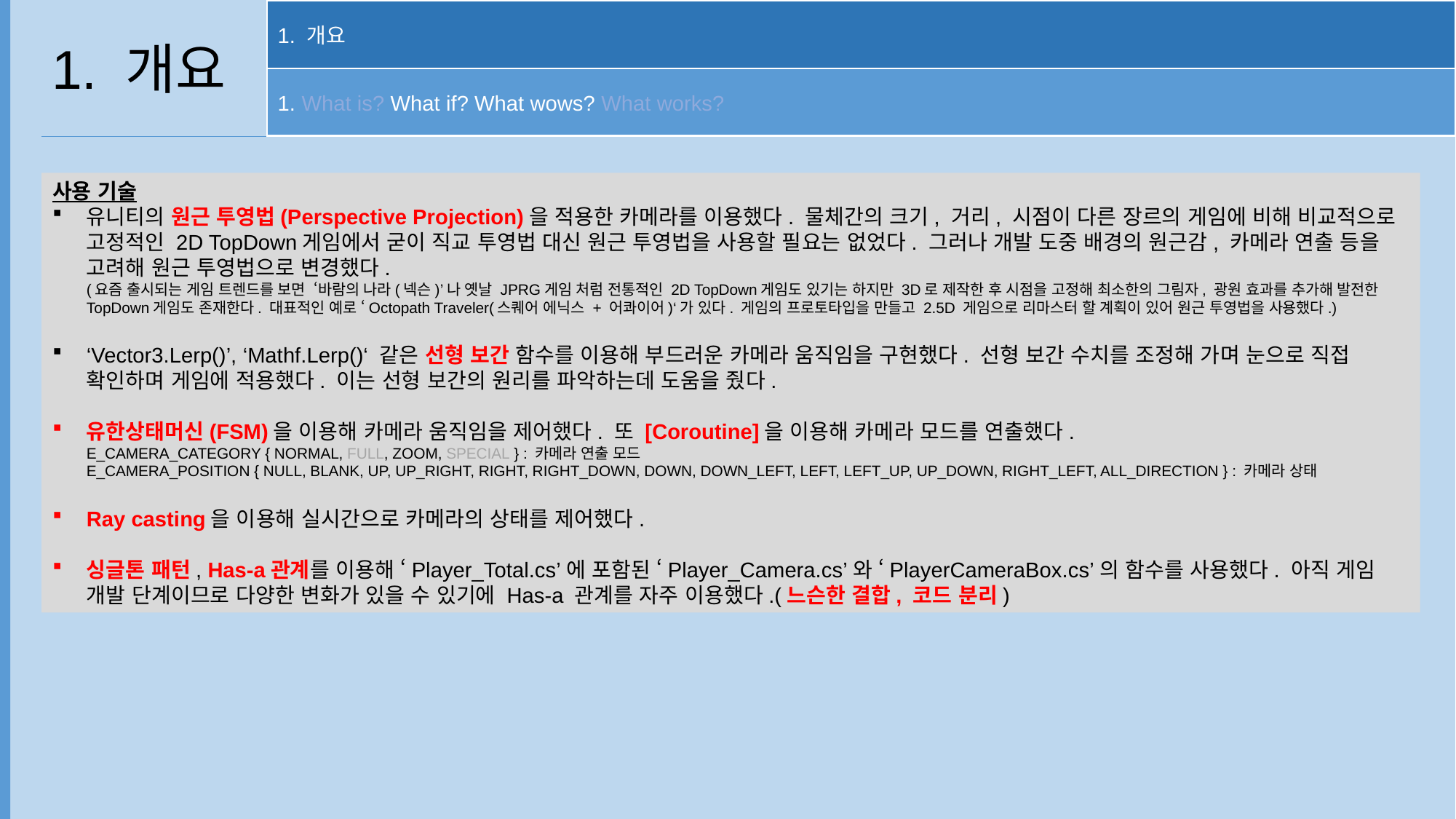

1. 개요
1. What is? What if? What wows? What works?
1. 개요
사용 기술
유니티의 원근 투영법(Perspective Projection)을 적용한 카메라를 이용했다. 물체간의 크기, 거리, 시점이 다른 장르의 게임에 비해 비교적으로 고정적인 2D TopDown게임에서 굳이 직교 투영법 대신 원근 투영법을 사용할 필요는 없었다. 그러나 개발 도중 배경의 원근감, 카메라 연출 등을 고려해 원근 투영법으로 변경했다.
(요즘 출시되는 게임 트렌드를 보면  ‘바람의 나라(넥슨)’나 옛날 JPRG게임 처럼 전통적인 2D TopDown게임도 있기는 하지만 3D로 제작한 후 시점을 고정해 최소한의 그림자, 광원 효과를 추가해 발전한 TopDown게임도 존재한다. 대표적인 예로 ‘Octopath Traveler(스퀘어 에닉스 + 어콰이어)‘가 있다. 게임의 프로토타입을 만들고 2.5D 게임으로 리마스터 할 계획이 있어 원근 투영법을 사용했다.)

‘Vector3.Lerp()’, ‘Mathf.Lerp()‘ 같은 선형 보간 함수를 이용해 부드러운 카메라 움직임을 구현했다. 선형 보간 수치를 조정해 가며 눈으로 직접 확인하며 게임에 적용했다. 이는 선형 보간의 원리를 파악하는데 도움을 줬다.

유한상태머신(FSM)을 이용해 카메라 움직임을 제어했다. 또 [Coroutine]을 이용해 카메라 모드를 연출했다.
E_CAMERA_CATEGORY { NORMAL, FULL, ZOOM, SPECIAL } : 카메라 연출 모드
E_CAMERA_POSITION { NULL, BLANK, UP, UP_RIGHT, RIGHT, RIGHT_DOWN, DOWN, DOWN_LEFT, LEFT, LEFT_UP, UP_DOWN, RIGHT_LEFT, ALL_DIRECTION } : 카메라 상태

Ray casting을 이용해 실시간으로 카메라의 상태를 제어했다.

싱글톤 패턴, Has-a관계를 이용해 ‘Player_Total.cs’에 포함된 ‘Player_Camera.cs’와 ‘PlayerCameraBox.cs’의 함수를 사용했다. 아직 게임 개발 단계이므로 다양한 변화가 있을 수 있기에 Has-a 관계를 자주 이용했다.(느슨한 결합, 코드 분리)